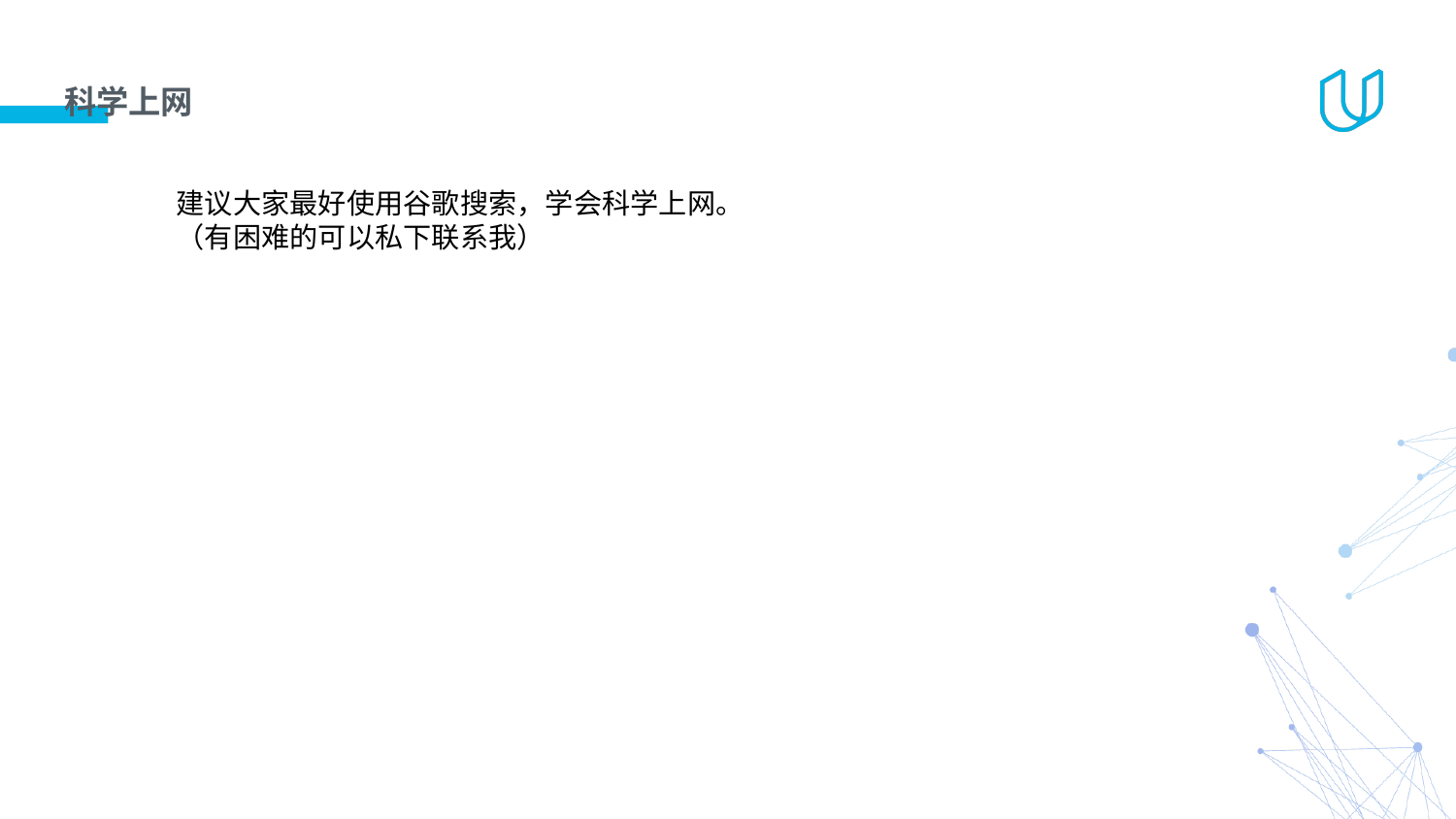

# 科学上网
建议大家最好使用谷歌搜索，学会科学上网。
（有困难的可以私下联系我）